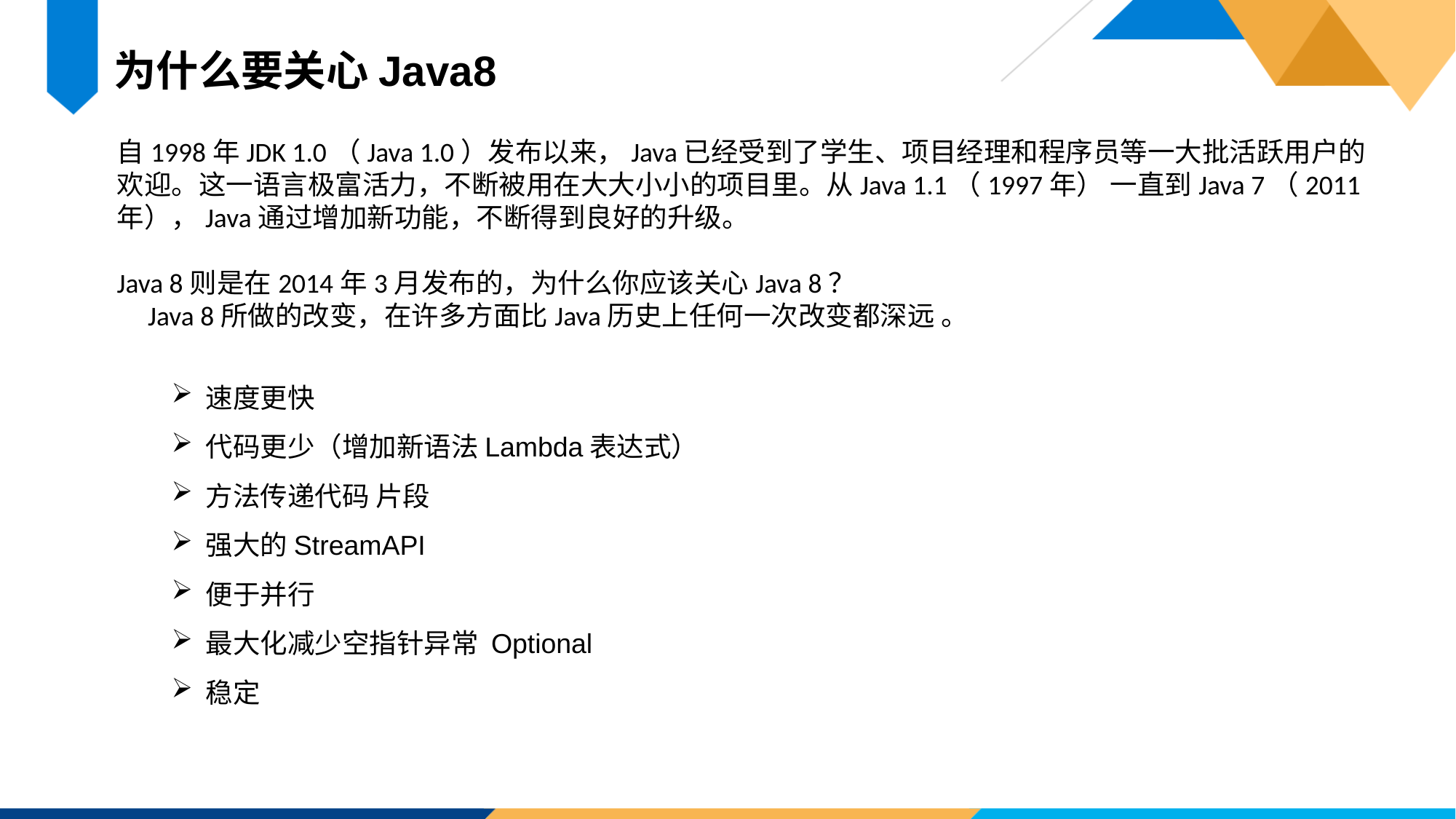

为什么要关心Java8
自1998年JDK 1.0（Java 1.0）发布以来，Java已经受到了学生、项目经理和程序员等一大批活跃用户的欢迎。这一语言极富活力，不断被用在大大小小的项目里。从Java 1.1（1997年） 一直到Java 7（2011年），Java通过增加新功能，不断得到良好的升级。

Java 8则是在2014年3月发布的，为什么你应该关心Java 8？
     Java 8所做的改变，在许多方面比Java历史上任何一次改变都深远 。

速度更快
代码更少（增加新语法Lambda表达式）
方法传递代码 片段
强大的StreamAPI
便于并行
最大化减少空指针异常 Optional
稳定